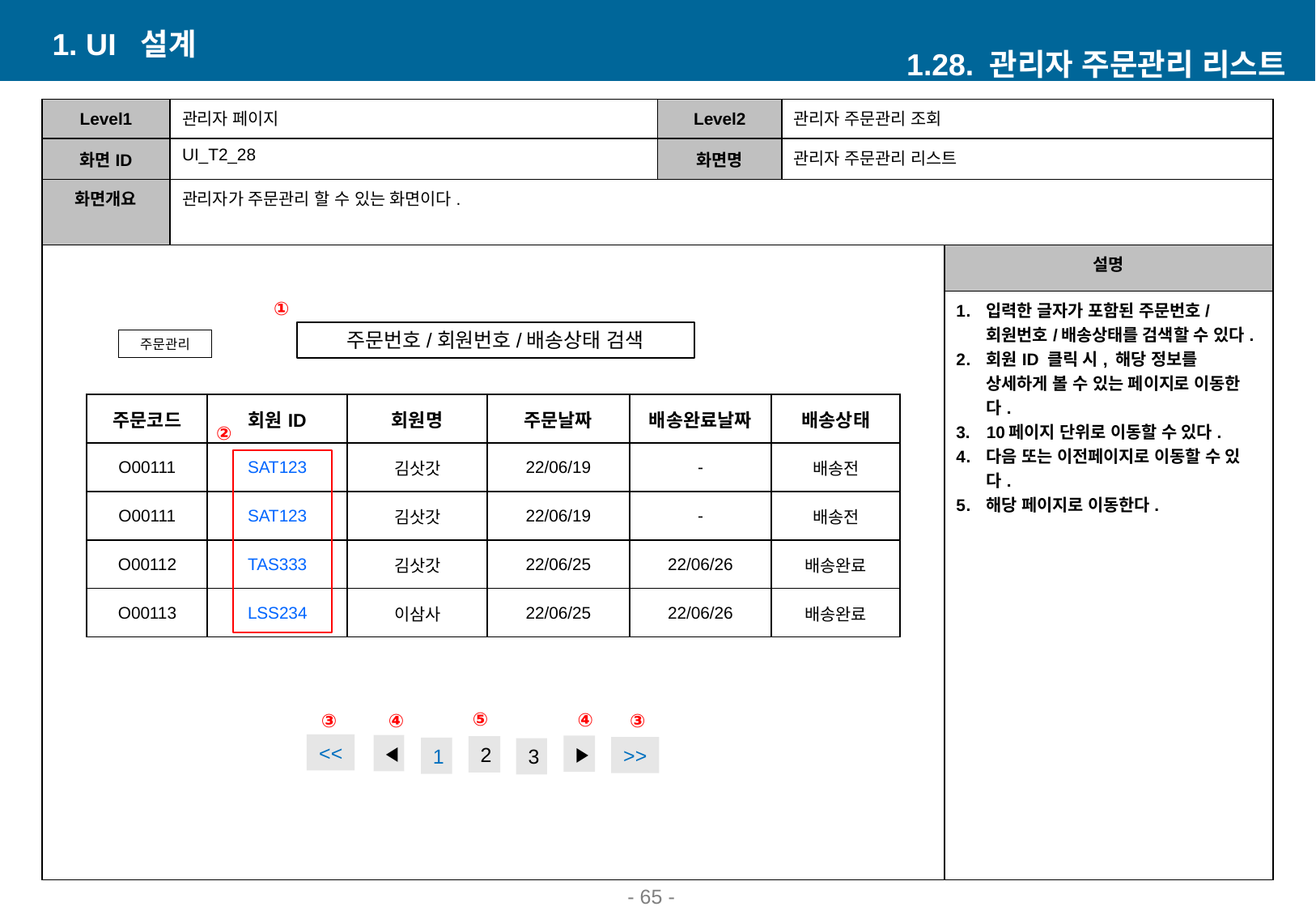

1. UI  설계
1.28. 관리자 주문관리 리스트
| Level1 | 관리자 페이지 | Level2 | 관리자 주문관리 조회 |  |
| --- | --- | --- | --- | --- |
| 화면ID | UI\_T2\_28 | 화면명 | 관리자 주문관리 리스트 |  |
| 화면개요 | 관리자가 주문관리 할 수 있는 화면이다. |  |  |  |
|  |  |  |  | 설명 |
|  |  |  |  | 입력한 글자가 포함된 주문번호/회원번호/배송상태를 검색할 수 있다. 회원ID 클릭 시, 해당 정보를 상세하게 볼 수 있는 페이지로 이동한다. 10페이지 단위로 이동할 수 있다. 다음 또는 이전페이지로 이동할 수 있다. 해당 페이지로 이동한다. |
①
주문번호/회원번호/배송상태 검색
주문관리
| 주문코드 | 회원ID | 회원명 | 주문날짜 | 배송완료날짜 | 배송상태 |
| --- | --- | --- | --- | --- | --- |
| O00111 | SAT123 | 김삿갓 | 22/06/19 | - | 배송전 |
| O00111 | SAT123 | 김삿갓 | 22/06/19 | - | 배송전 |
| O00112 | TAS333 | 김삿갓 | 22/06/25 | 22/06/26 | 배송완료 |
| O00113 | LSS234 | 이삼사 | 22/06/25 | 22/06/26 | 배송완료 |
②

⑤
④
③
③
④
<<
◀
▶
2
>>
1
3
- 65 -